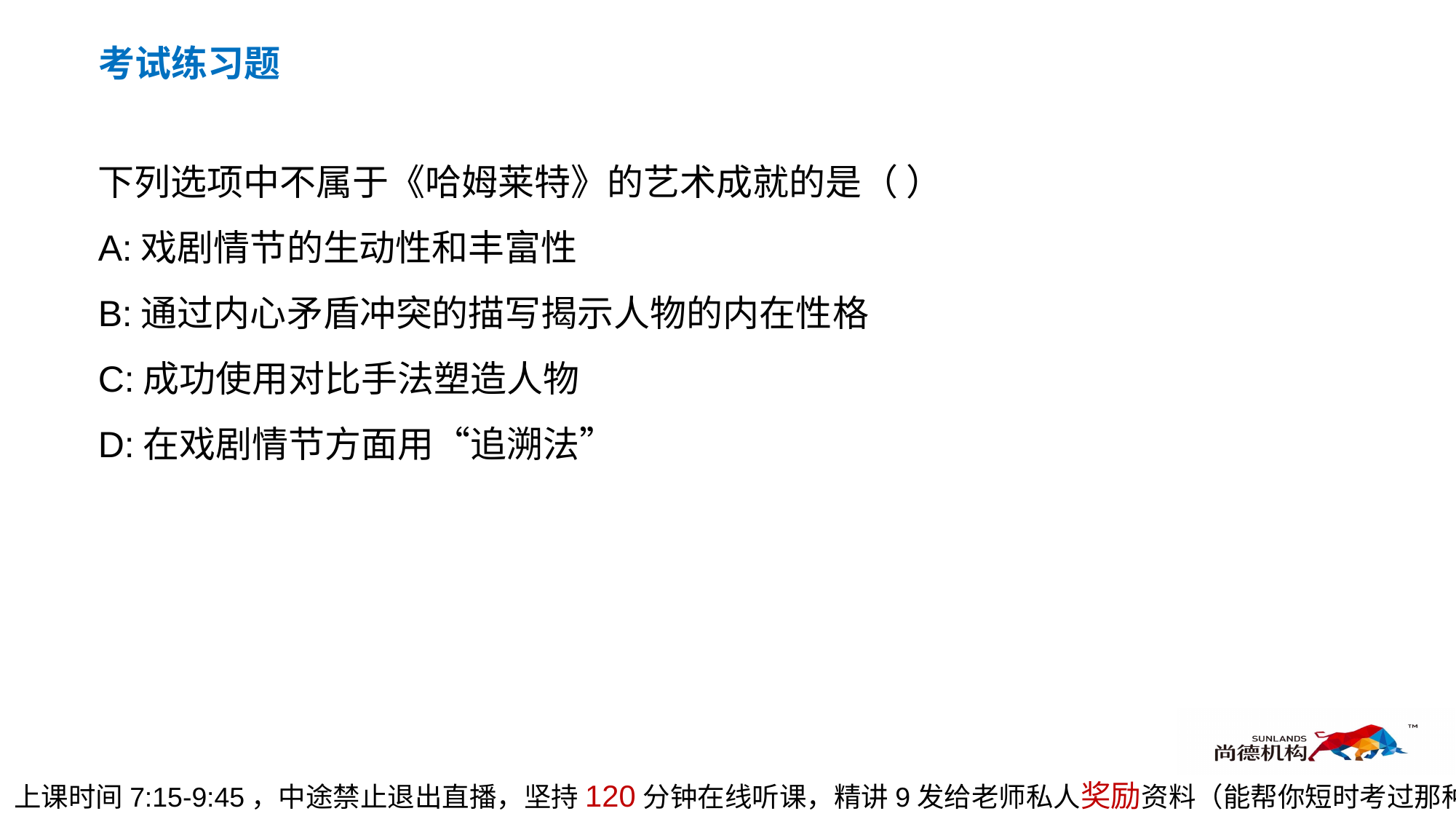

考试练习题
下列选项中不属于《哈姆莱特》的艺术成就的是（ ）
A:戏剧情节的生动性和丰富性
B:通过内心矛盾冲突的描写揭示人物的内在性格
C:成功使用对比手法塑造人物
D:在戏剧情节方面用“追溯法”